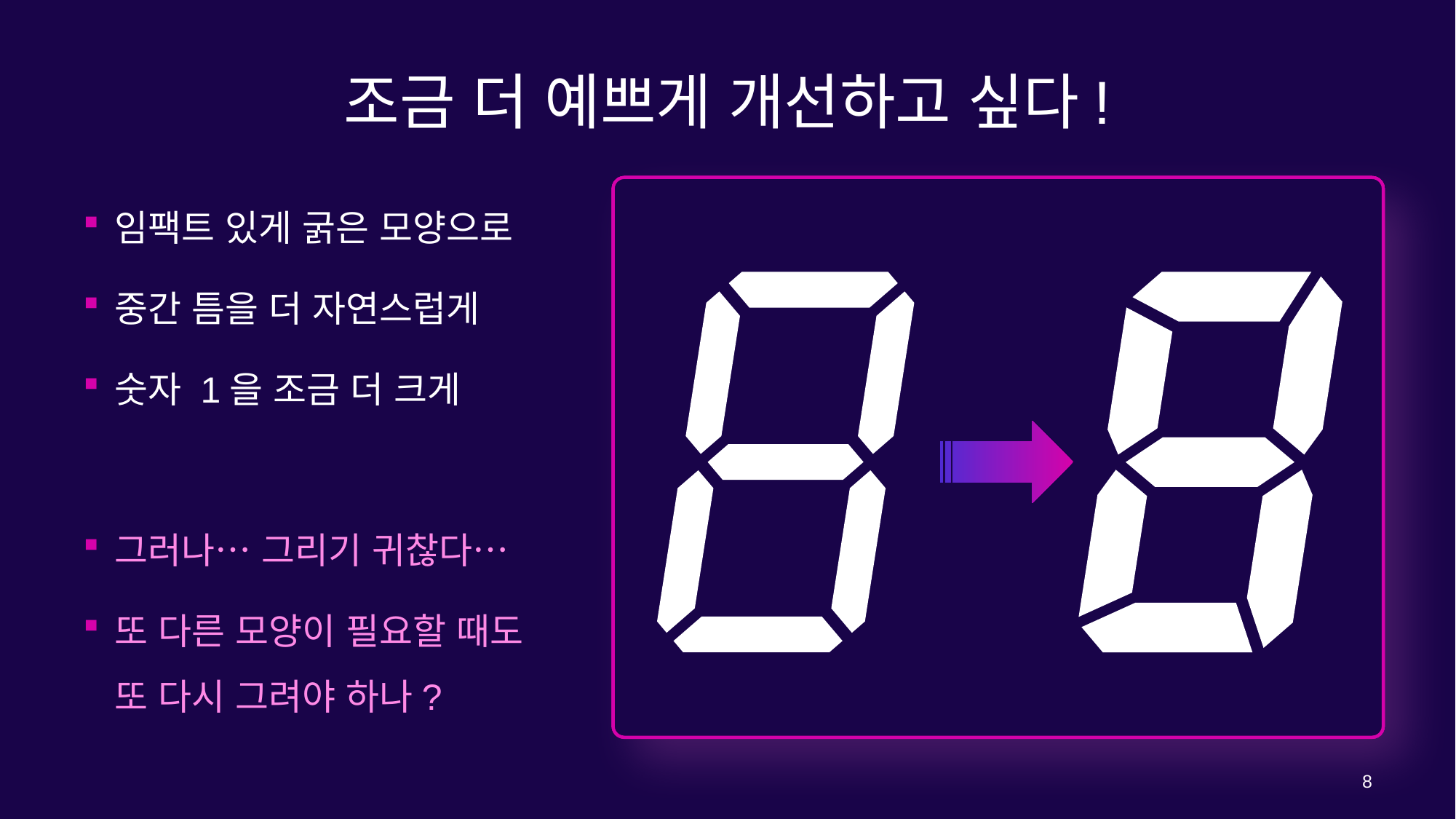

# 조금 더 예쁘게 개선하고 싶다!

임팩트 있게 굵은 모양으로
중간 틈을 더 자연스럽게
숫자 1을 조금 더 크게

그러나… 그리기 귀찮다…
또 다른 모양이 필요할 때도 또 다시 그려야 하나?

8